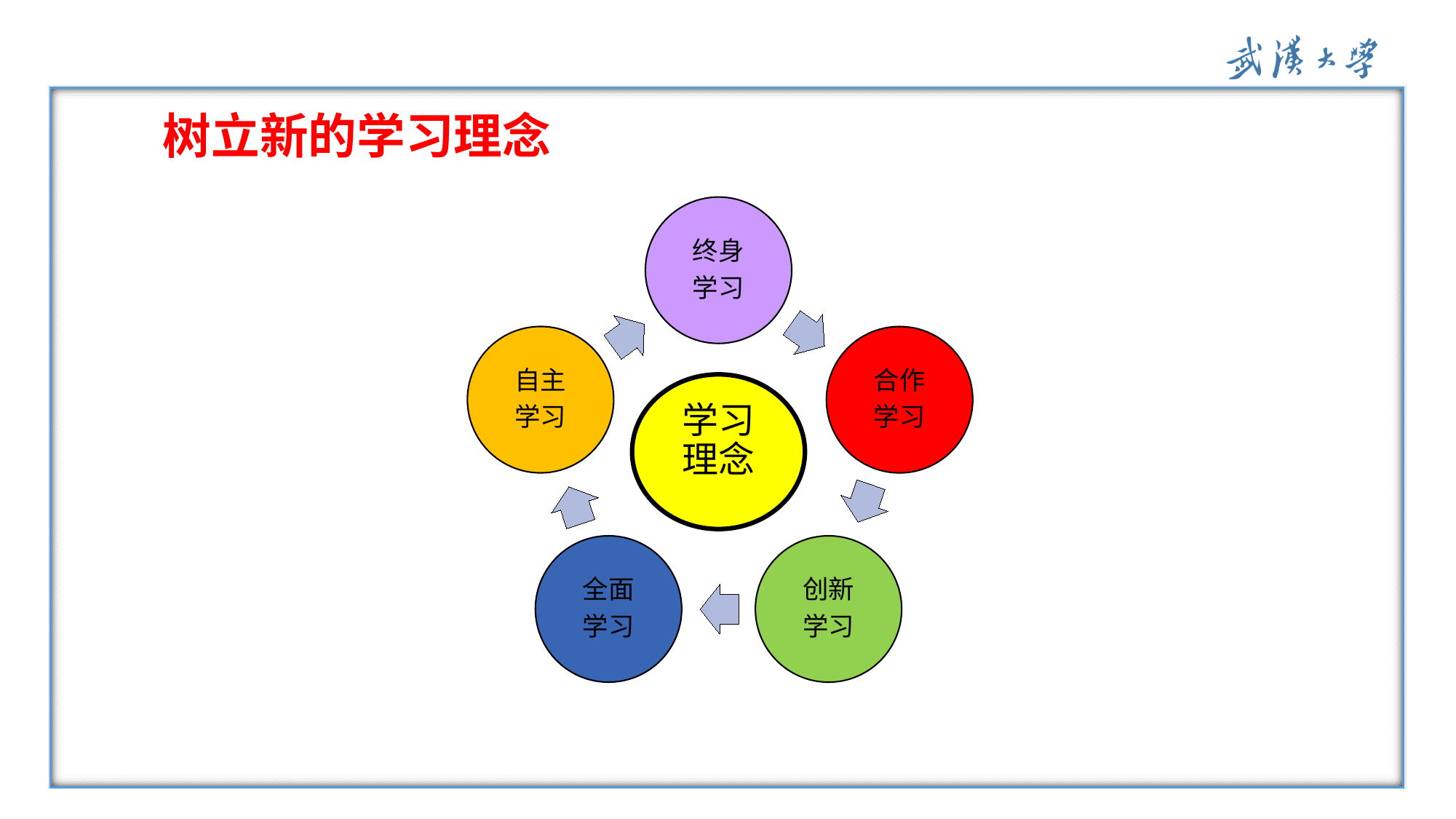

# 树立新的学习理念
终身
学习

合作
学习

创新
学习

全面
学习

自主
学习

学习理念